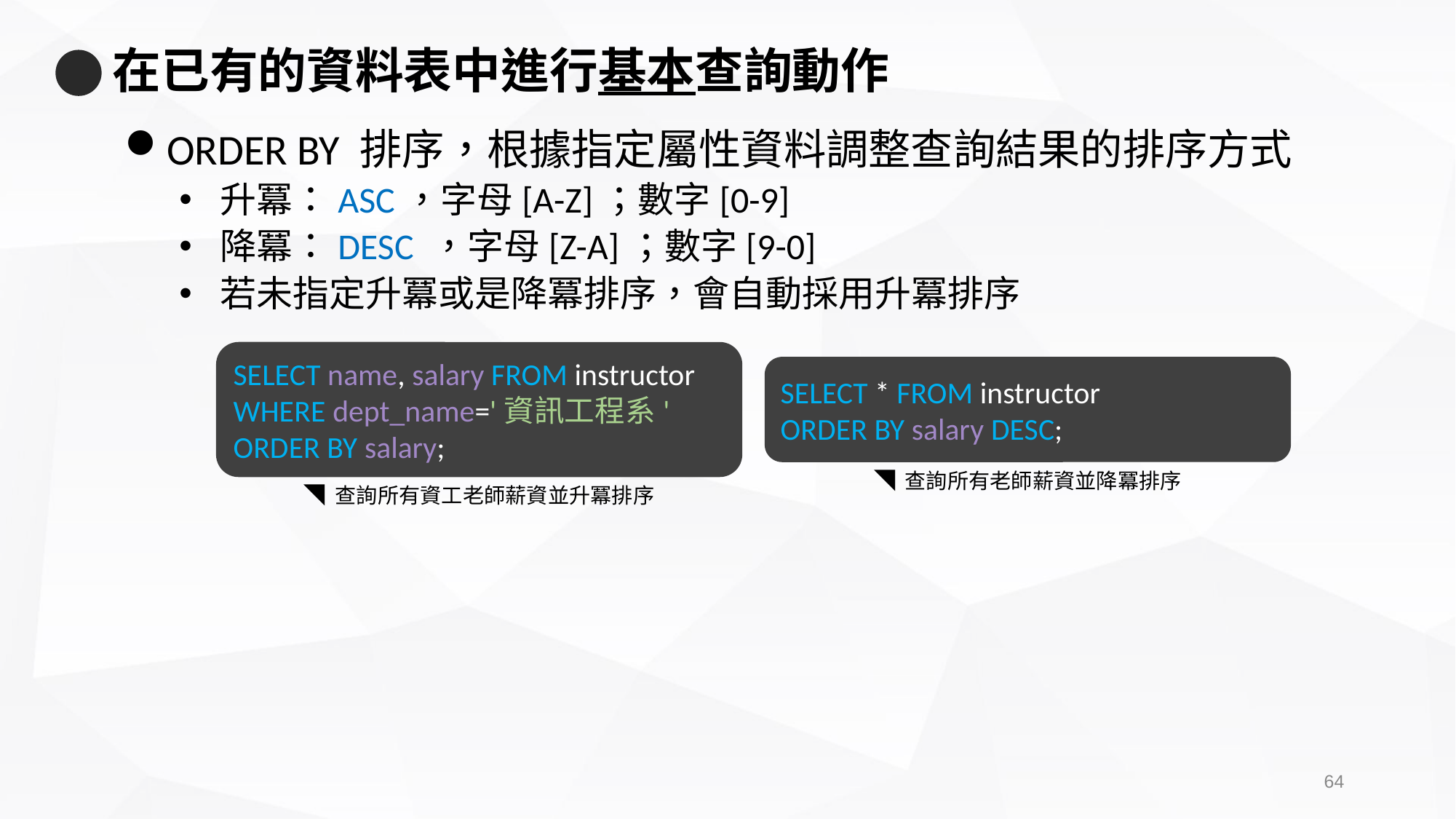

# 在已有的資料表中進行基本查詢動作
ORDER BY 排序，根據指定屬性資料調整查詢結果的排序方式
升冪：ASC，字母[A-Z]；數字[0-9]
降冪：DESC ，字母[Z-A]；數字[9-0]
若未指定升冪或是降冪排序，會自動採用升冪排序
SELECT name, salary FROM instructor
WHERE dept_name='資訊工程系'
ORDER BY salary;
SELECT * FROM instructor
ORDER BY salary DESC;
◥ 查詢所有老師薪資並降冪排序
◥ 查詢所有資工老師薪資並升冪排序
64